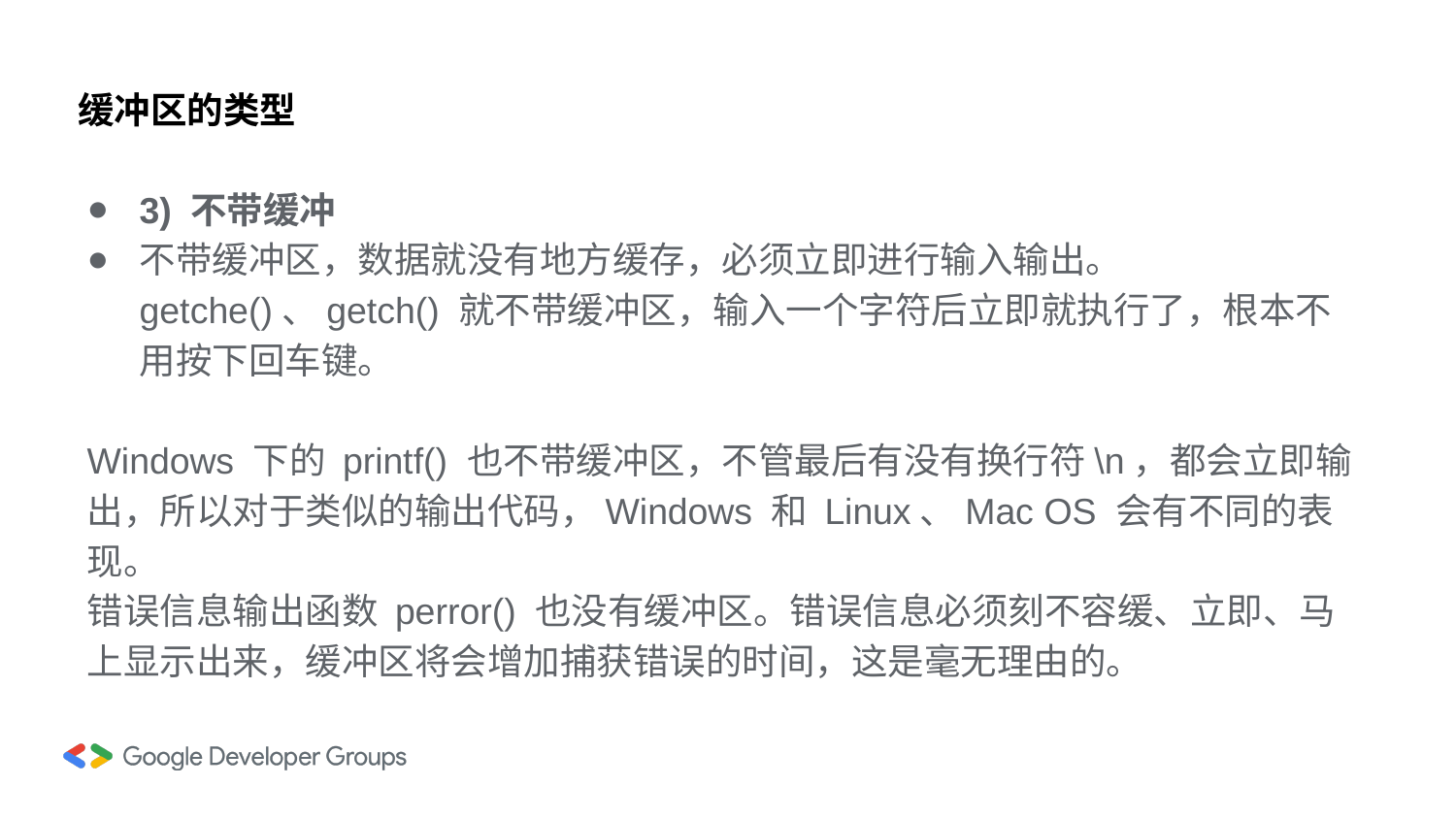

# 缓冲区的类型
3) 不带缓冲
不带缓冲区，数据就没有地方缓存，必须立即进行输入输出。
getche()、getch() 就不带缓冲区，输入一个字符后立即就执行了，根本不用按下回车键。
Windows 下的 printf() 也不带缓冲区，不管最后有没有换行符\n，都会立即输出，所以对于类似的输出代码，Windows 和 Linux、Mac OS 会有不同的表现。
错误信息输出函数 perror() 也没有缓冲区。错误信息必须刻不容缓、立即、马上显示出来，缓冲区将会增加捕获错误的时间，这是毫无理由的。